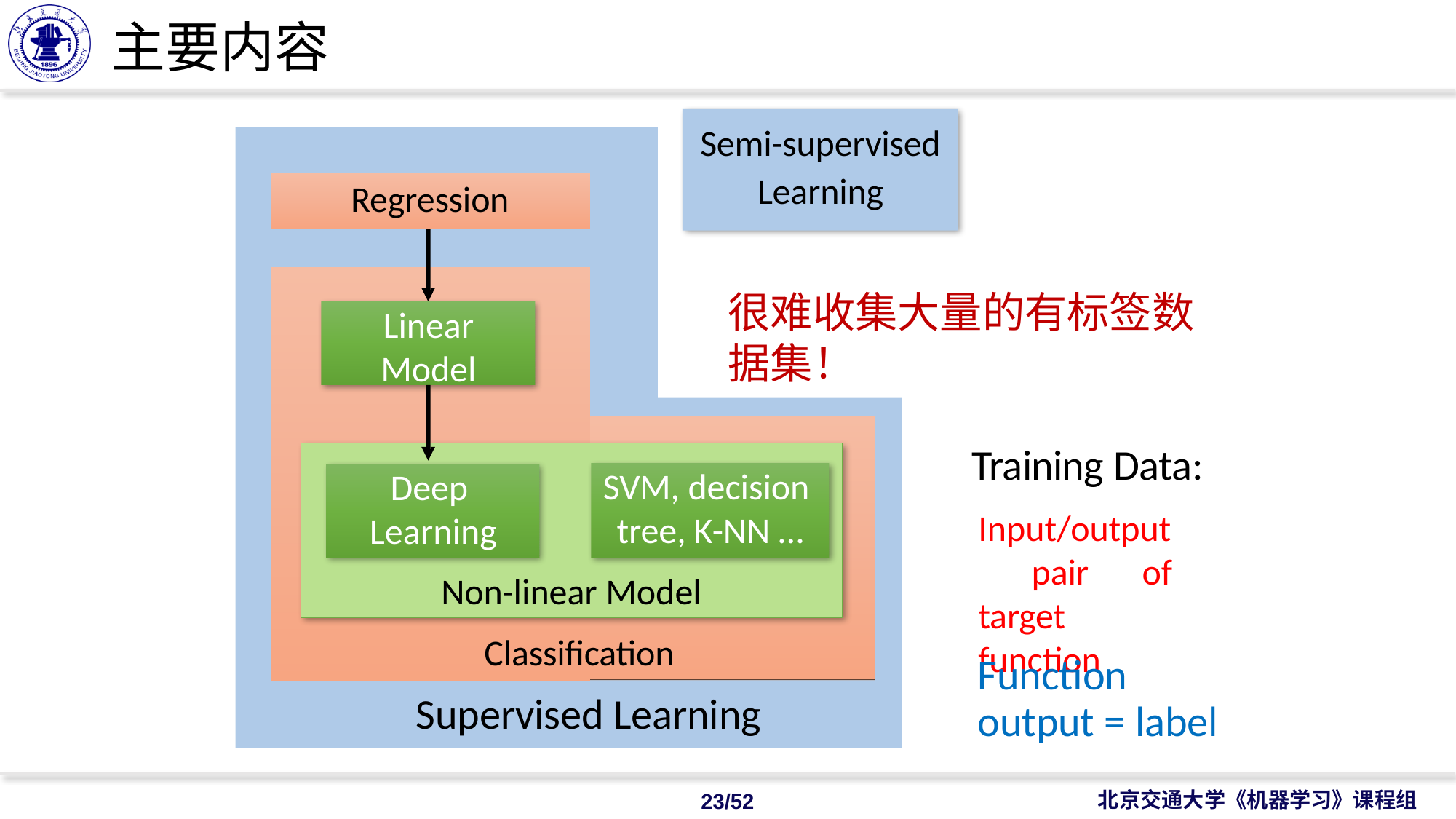

# 主要内容
Semi-supervised
Learning

Regression

很难收集大量的有标签数据集！
Linear
Model

Training Data:
Input/output  pair of target  function

SVM, decision  tree, K-NN …

Deep  Learning
Non-linear Model
Classification
Function
output = label
Supervised Learning